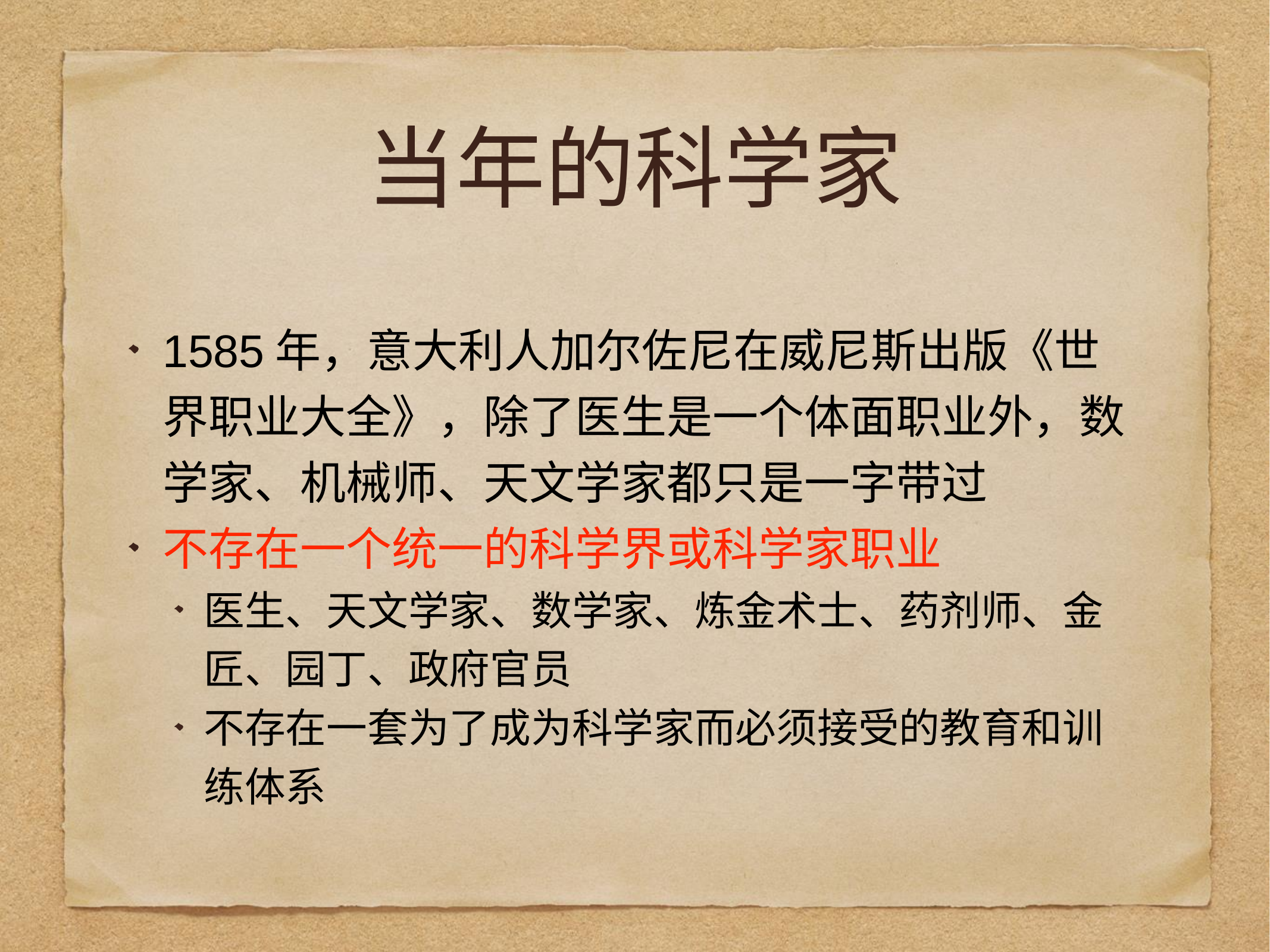

# 当年的科学家
1585年，意大利人加尔佐尼在威尼斯出版《世界职业大全》，除了医生是一个体面职业外，数学家、机械师、天文学家都只是一字带过
不存在一个统一的科学界或科学家职业
医生、天文学家、数学家、炼金术士、药剂师、金匠、园丁、政府官员
不存在一套为了成为科学家而必须接受的教育和训练体系